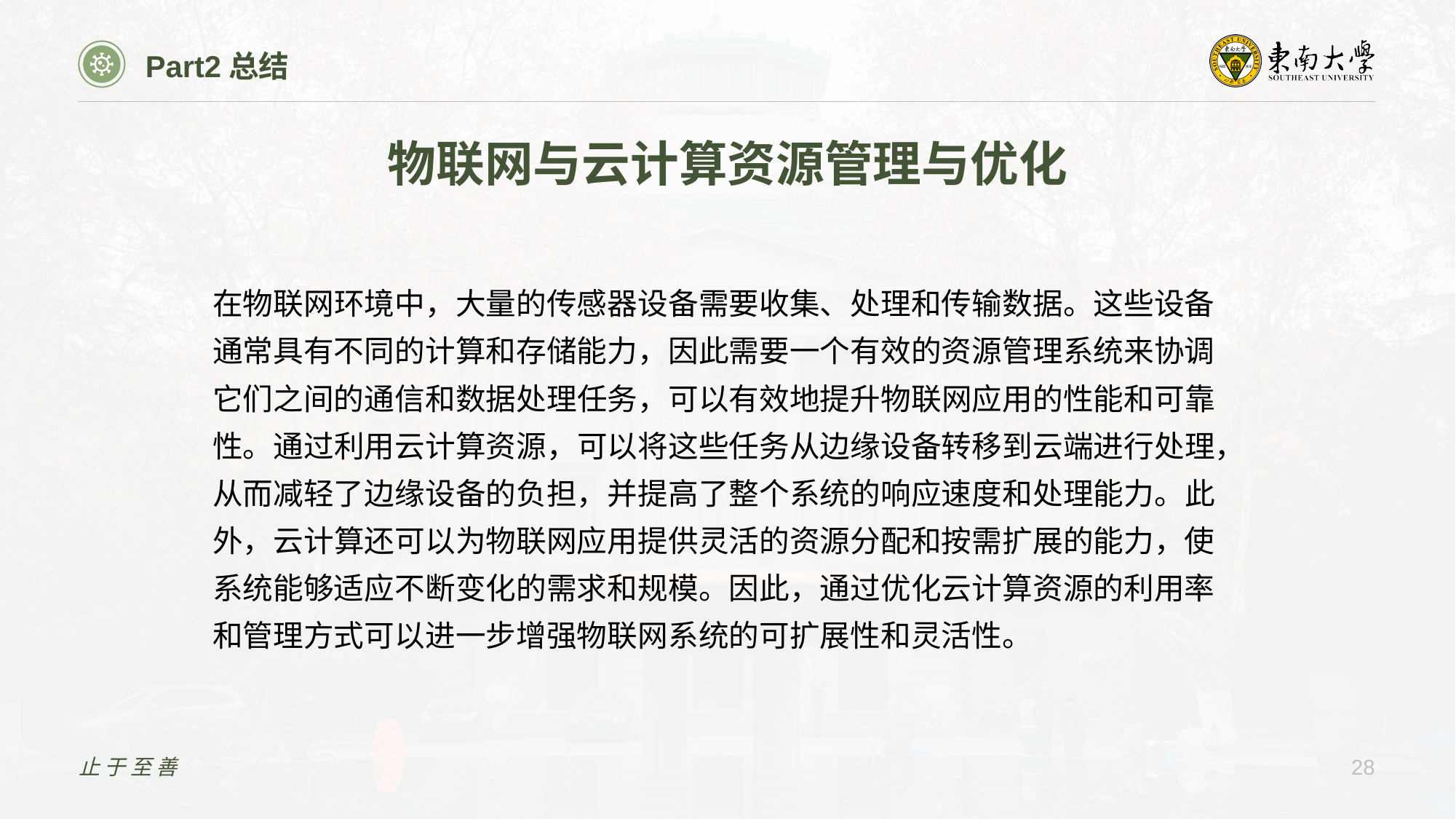

Part2总结
物联网与云计算资源管理与优化
在物联网环境中，大量的传感器设备需要收集、处理和传输数据。这些设备通常具有不同的计算和存储能力，因此需要一个有效的资源管理系统来协调它们之间的通信和数据处理任务，可以有效地提升物联网应用的性能和可靠性。通过利用云计算资源，可以将这些任务从边缘设备转移到云端进行处理，从而减轻了边缘设备的负担，并提高了整个系统的响应速度和处理能力。此外，云计算还可以为物联网应用提供灵活的资源分配和按需扩展的能力，使系统能够适应不断变化的需求和规模。因此，通过优化云计算资源的利用率和管理方式可以进一步增强物联网系统的可扩展性和灵活性。
止于至善
28